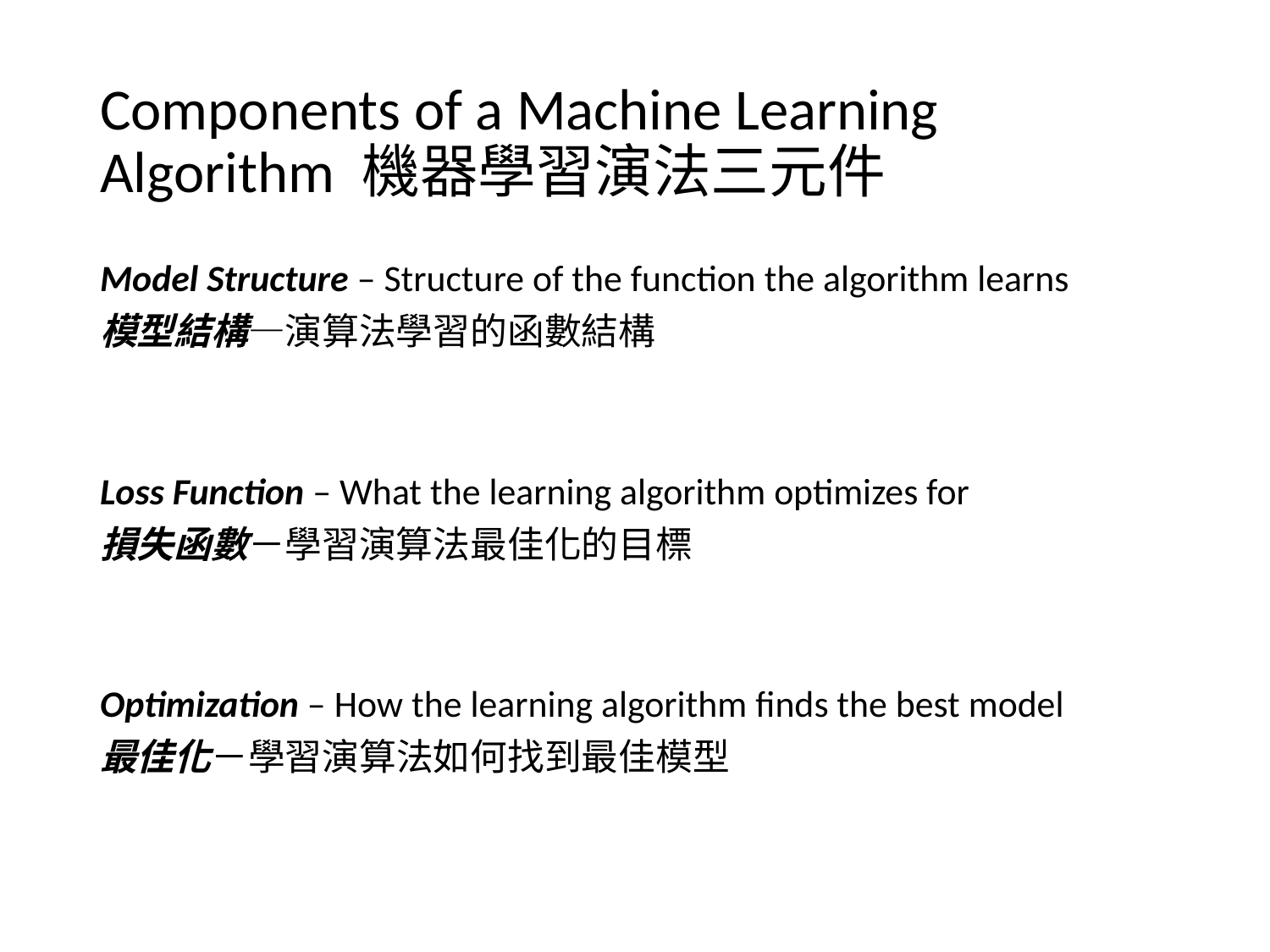

# Components of a Machine Learning Algorithm 機器學習演法三元件
Model Structure – Structure of the function the algorithm learns
模型結構—演算法學習的函數結構

Loss Function – What the learning algorithm optimizes for
損失函數－學習演算法最佳化的目標

Optimization – How the learning algorithm finds the best model
最佳化－學習演算法如何找到最佳模型